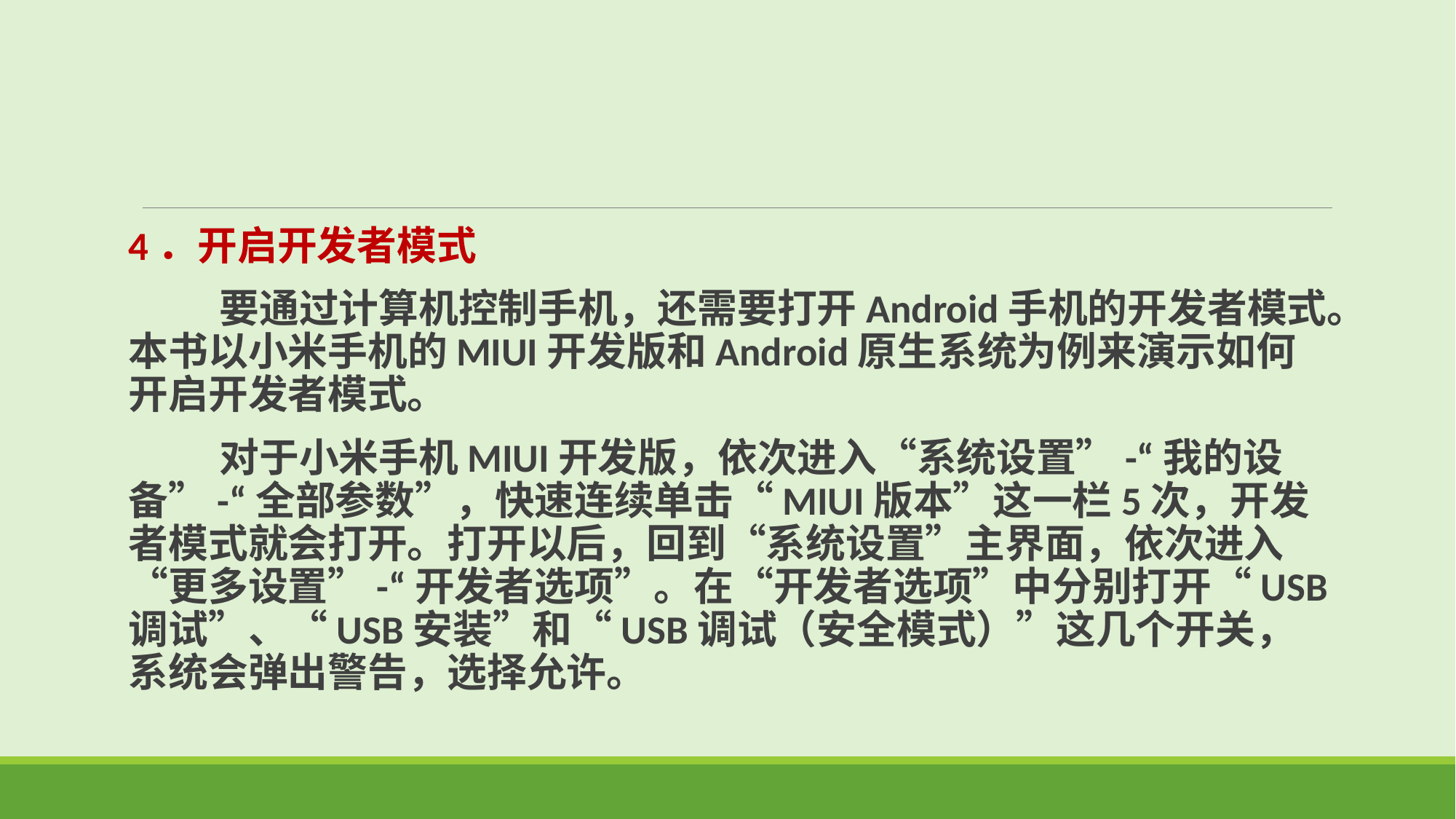

4．开启开发者模式
         要通过计算机控制手机，还需要打开Android手机的开发者模式。本书以小米手机的MIUI开发版和Android原生系统为例来演示如何开启开发者模式。
         对于小米手机MIUI开发版，依次进入“系统设置”-“我的设备”-“全部参数”，快速连续单击“MIUI版本”这一栏5次，开发者模式就会打开。打开以后，回到“系统设置”主界面，依次进入“更多设置”-“开发者选项”。在“开发者选项”中分别打开“USB调试”、“USB安装”和“USB调试（安全模式）”这几个开关，系统会弹出警告，选择允许。